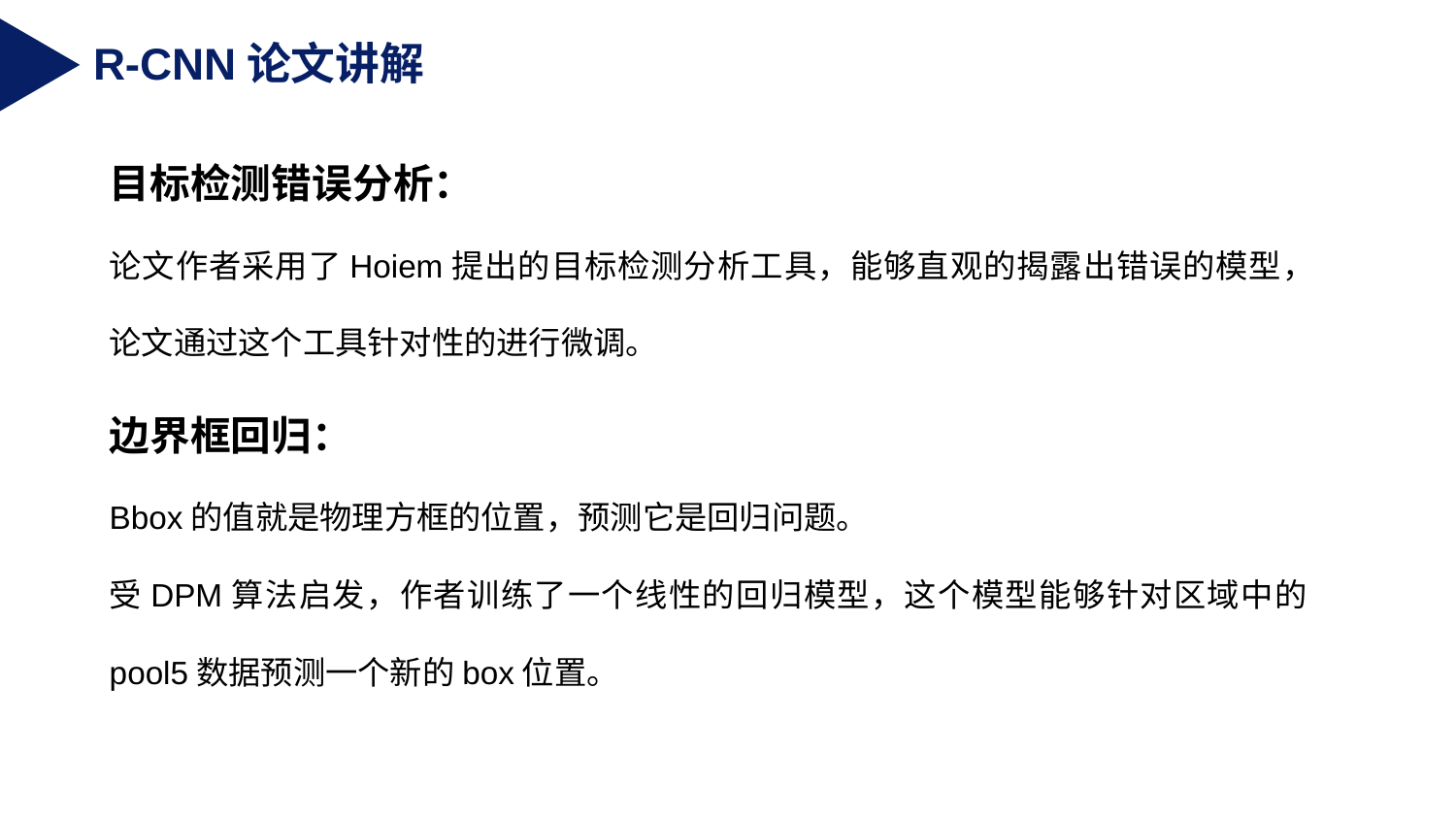

R-CNN论文讲解
目标检测错误分析：
论文作者采用了Hoiem提出的目标检测分析工具，能够直观的揭露出错误的模型，论文通过这个工具针对性的进行微调。
边界框回归：
Bbox的值就是物理方框的位置，预测它是回归问题。
受DPM算法启发，作者训练了一个线性的回归模型，这个模型能够针对区域中的pool5数据预测一个新的box位置。